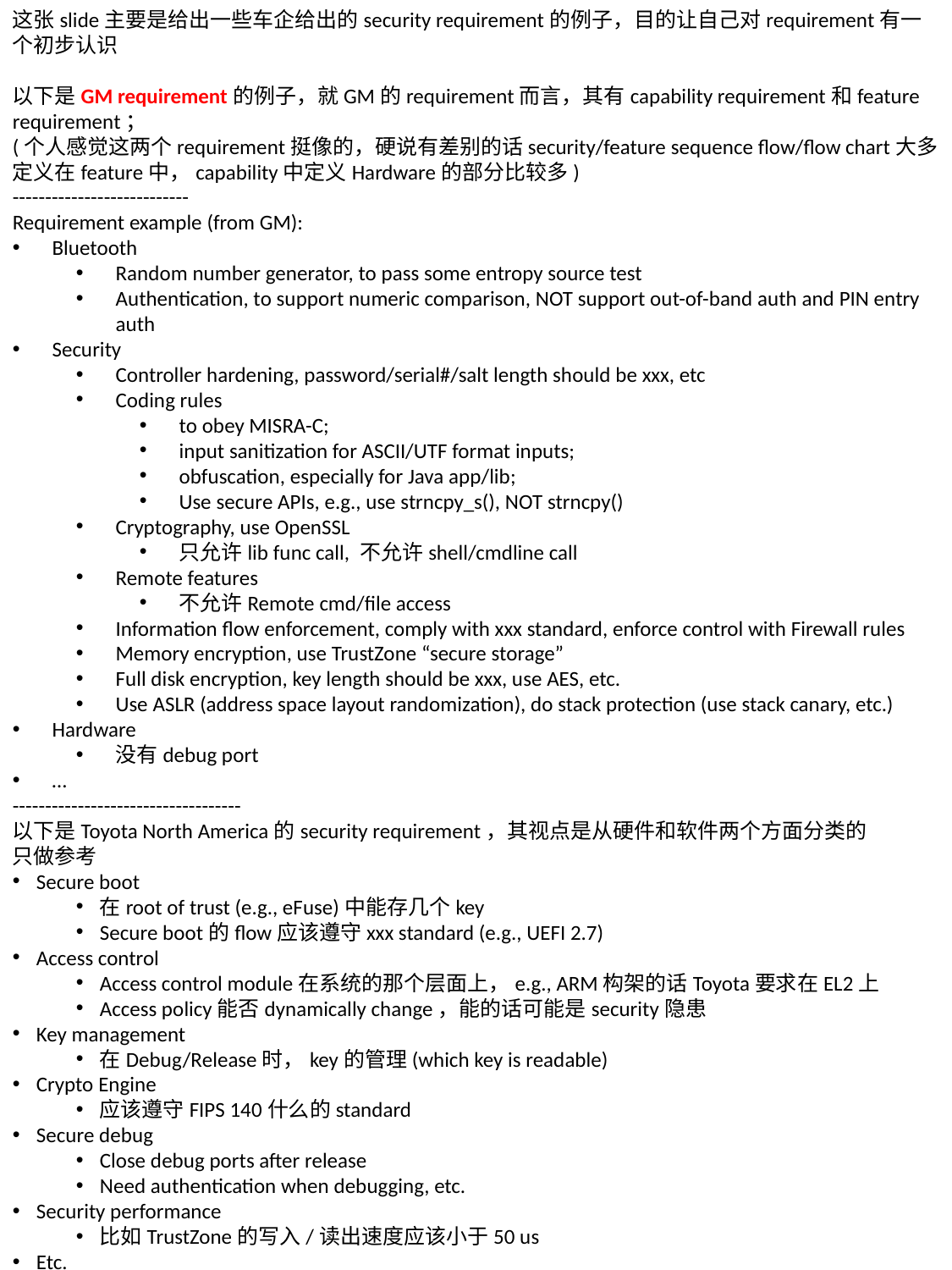

这张slide主要是给出一些车企给出的security requirement的例子，目的让自己对requirement有一个初步认识

以下是GM requirement的例子，就GM的requirement而言，其有capability requirement和feature requirement；
(个人感觉这两个requirement挺像的，硬说有差别的话security/feature sequence flow/flow chart大多定义在feature中，capability中定义Hardware的部分比较多)
---------------------------
Requirement example (from GM):
Bluetooth
Random number generator, to pass some entropy source test
Authentication, to support numeric comparison, NOT support out-of-band auth and PIN entry auth
Security
Controller hardening, password/serial#/salt length should be xxx, etc
Coding rules
to obey MISRA-C;
input sanitization for ASCII/UTF format inputs;
obfuscation, especially for Java app/lib;
Use secure APIs, e.g., use strncpy_s(), NOT strncpy()
Cryptography, use OpenSSL
只允许lib func call, 不允许shell/cmdline call
Remote features
不允许Remote cmd/file access
Information flow enforcement, comply with xxx standard, enforce control with Firewall rules
Memory encryption, use TrustZone “secure storage”
Full disk encryption, key length should be xxx, use AES, etc.
Use ASLR (address space layout randomization), do stack protection (use stack canary, etc.)
Hardware
没有debug port
…
-----------------------------------
以下是Toyota North America的security requirement，其视点是从硬件和软件两个方面分类的
只做参考
Secure boot
在root of trust (e.g., eFuse)中能存几个key
Secure boot的flow应该遵守xxx standard (e.g., UEFI 2.7)
Access control
Access control module在系统的那个层面上，e.g., ARM构架的话Toyota要求在EL2上
Access policy能否dynamically change，能的话可能是security隐患
Key management
在Debug/Release时，key的管理(which key is readable)
Crypto Engine
应该遵守FIPS 140什么的standard
Secure debug
Close debug ports after release
Need authentication when debugging, etc.
Security performance
比如TrustZone的写入/读出速度应该小于50 us
Etc.